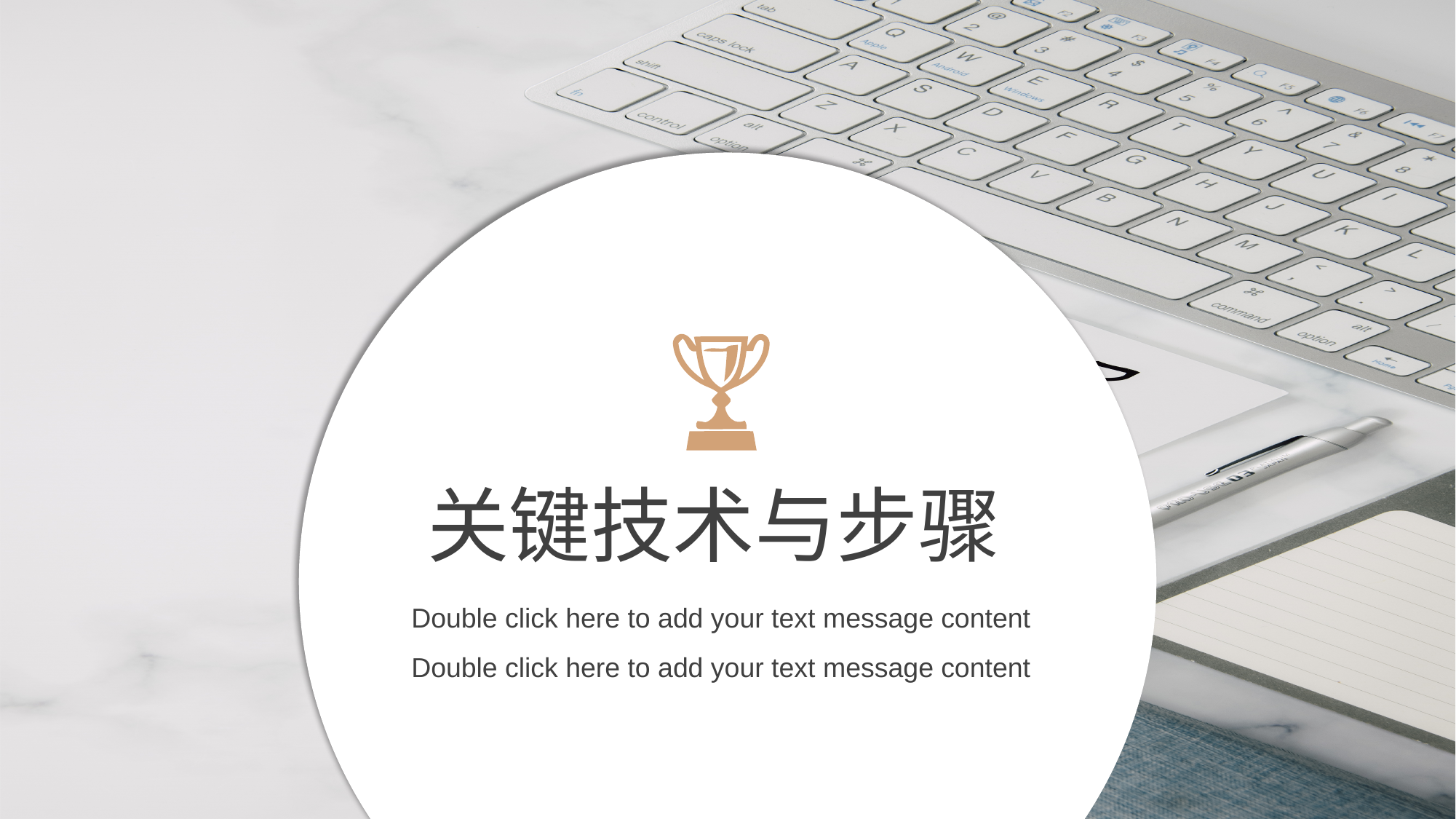

关键技术与步骤
Double click here to add your text message content Double click here to add your text message content